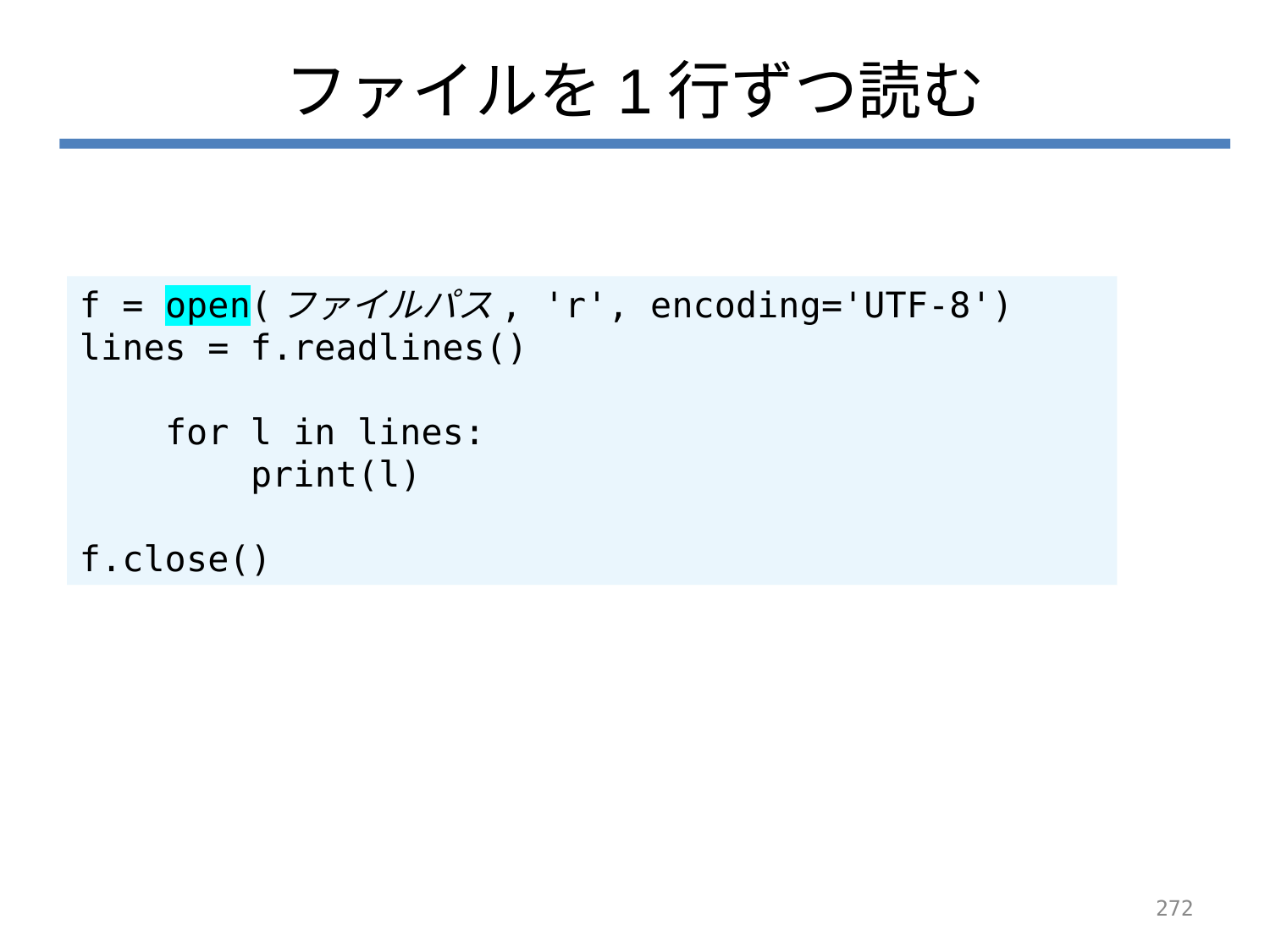

# ファイルを1行ずつ読む
f = open(ファイルパス, 'r', encoding='UTF-8')
lines = f.readlines()

    for l in lines:
        print(l)

f.close()
272